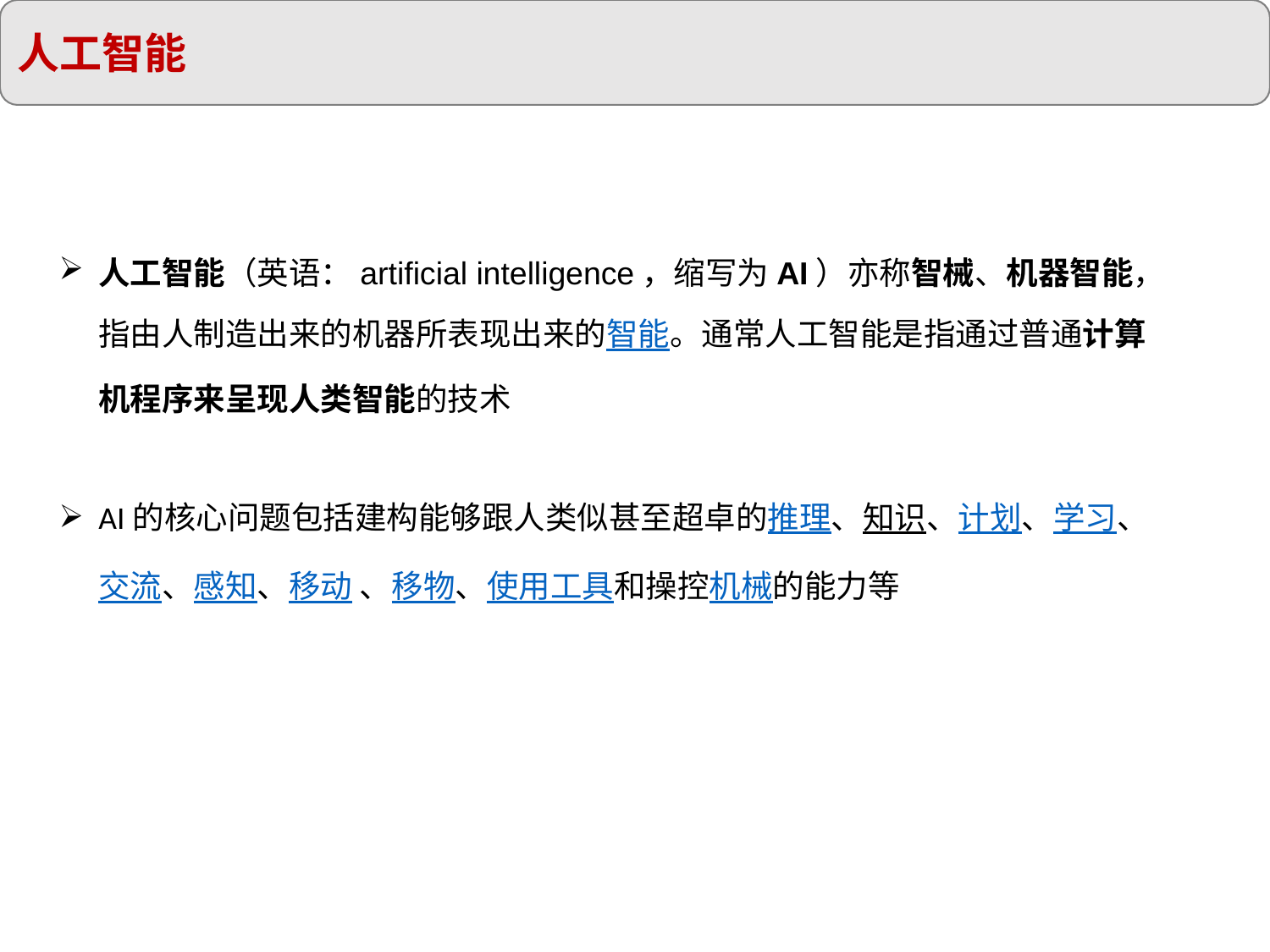

人工智能
人工智能（英语：artificial intelligence，缩写为AI）亦称智械、机器智能，指由人制造出来的机器所表现出来的智能。通常人工智能是指通过普通计算机程序来呈现人类智能的技术

AI的核心问题包括建构能够跟人类似甚至超卓的推理、知识、计划、学习、交流、感知、移动 、移物、使用工具和操控机械的能力等